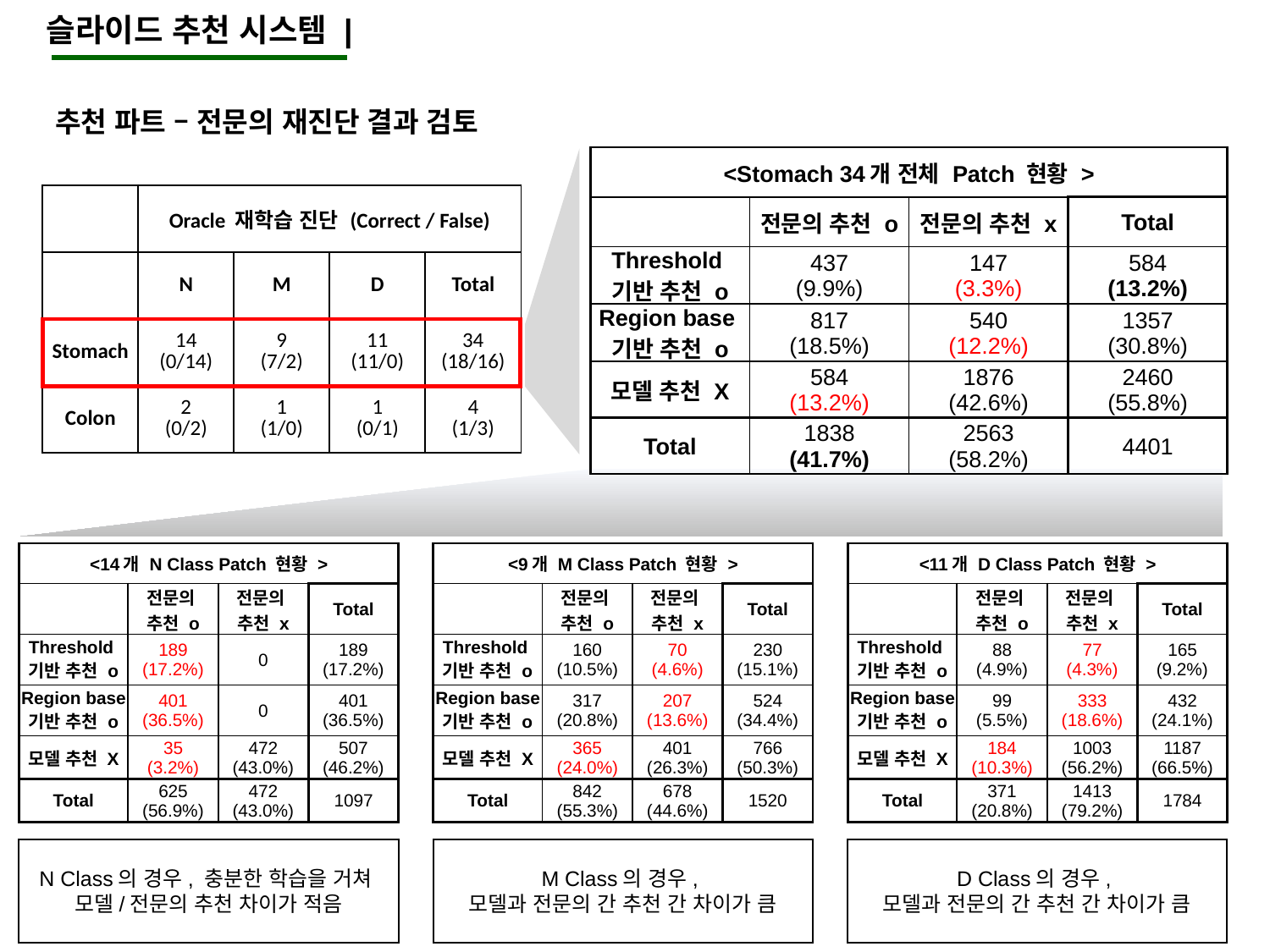

슬라이드 추천 시스템 |
추천 파트 – 전문의 재진단 결과 검토

| <Stomach 34개 전체 Patch 현황 > |  |  |  |
| --- | --- | --- | --- |
|  | 전문의 추천 o | 전문의 추천 x | Total |
| Threshold 기반 추천 o | 437 (9.9%) | 147 (3.3%) | 584 (13.2%) |
| Region base 기반 추천 o | 817 (18.5%) | 540 (12.2%) | 1357 (30.8%) |
| 모델 추천 X | 584 (13.2%) | 1876 (42.6%) | 2460 (55.8%) |
| Total | 1838 (41.7%) | 2563 (58.2%) | 4401 |

|  | Oracle 재학습 진단 (Correct / False) |  |  |  |
| --- | --- | --- | --- | --- |
|  | N | M | D | Total |
| Stomach | 14 (0/14) | 9 (7/2) | 11 (11/0) | 34 (18/16) |
| Colon | 2 (0/2) | 1 (1/0) | 1 (0/1) | 4 (1/3) |

| <14개 N Class Patch 현황 > |  |  |  |
| --- | --- | --- | --- |
|  | 전문의 추천 o | 전문의 추천 x | Total |
| Threshold 기반 추천 o | 189 (17.2%) | 0 | 189 (17.2%) |
| Region base 기반 추천 o | 401 (36.5%) | 0 | 401 (36.5%) |
| 모델 추천 X | 35 (3.2%) | 472 (43.0%) | 507 (46.2%) |
| Total | 625 (56.9%) | 472 (43.0%) | 1097 |
| <9개 M Class Patch 현황 > |  |  |  |
| --- | --- | --- | --- |
|  | 전문의 추천 o | 전문의 추천 x | Total |
| Threshold 기반 추천 o | 160 (10.5%) | 70 (4.6%) | 230 (15.1%) |
| Region base 기반 추천 o | 317 (20.8%) | 207 (13.6%) | 524 (34.4%) |
| 모델 추천 X | 365 (24.0%) | 401 (26.3%) | 766 (50.3%) |
| Total | 842 (55.3%) | 678 (44.6%) | 1520 |
| <11개 D Class Patch 현황 > |  |  |  |
| --- | --- | --- | --- |
|  | 전문의 추천 o | 전문의 추천 x | Total |
| Threshold 기반 추천 o | 88 (4.9%) | 77 (4.3%) | 165 (9.2%) |
| Region base 기반 추천 o | 99 (5.5%) | 333 (18.6%) | 432 (24.1%) |
| 모델 추천 X | 184 (10.3%) | 1003 (56.2%) | 1187 (66.5%) |
| Total | 371 (20.8%) | 1413 (79.2%) | 1784 |
N Class의 경우, 충분한 학습을 거쳐
모델/전문의 추천 차이가 적음
M Class의 경우,
모델과 전문의 간 추천 간 차이가 큼
D Class의 경우,
모델과 전문의 간 추천 간 차이가 큼